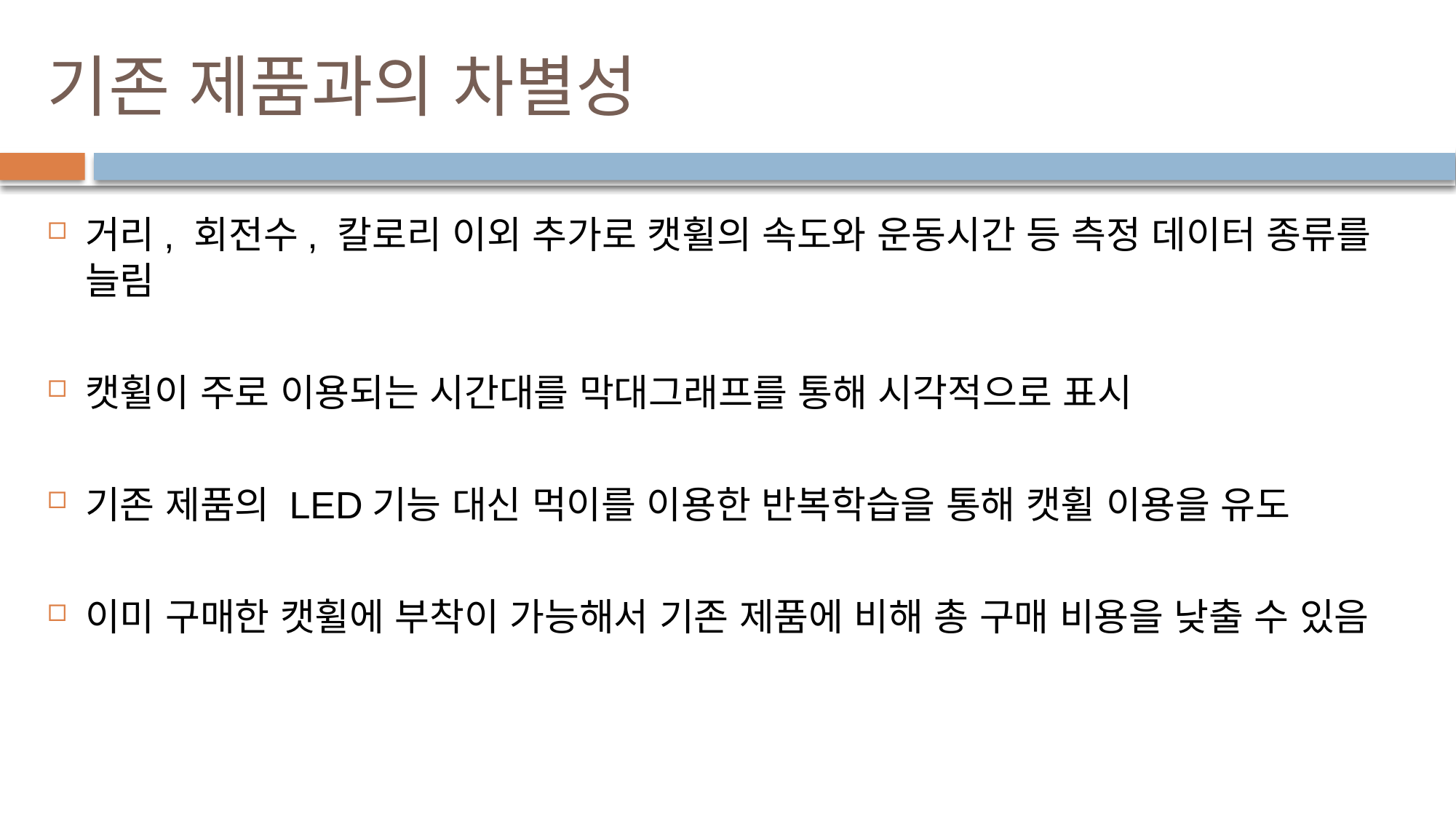

# 기존 제품과의 차별성
거리, 회전수, 칼로리 이외 추가로 캣휠의 속도와 운동시간 등 측정 데이터 종류를 늘림

캣휠이 주로 이용되는 시간대를 막대그래프를 통해 시각적으로 표시

기존 제품의 LED기능 대신 먹이를 이용한 반복학습을 통해 캣휠 이용을 유도

이미 구매한 캣휠에 부착이 가능해서 기존 제품에 비해 총 구매 비용을 낮출 수 있음